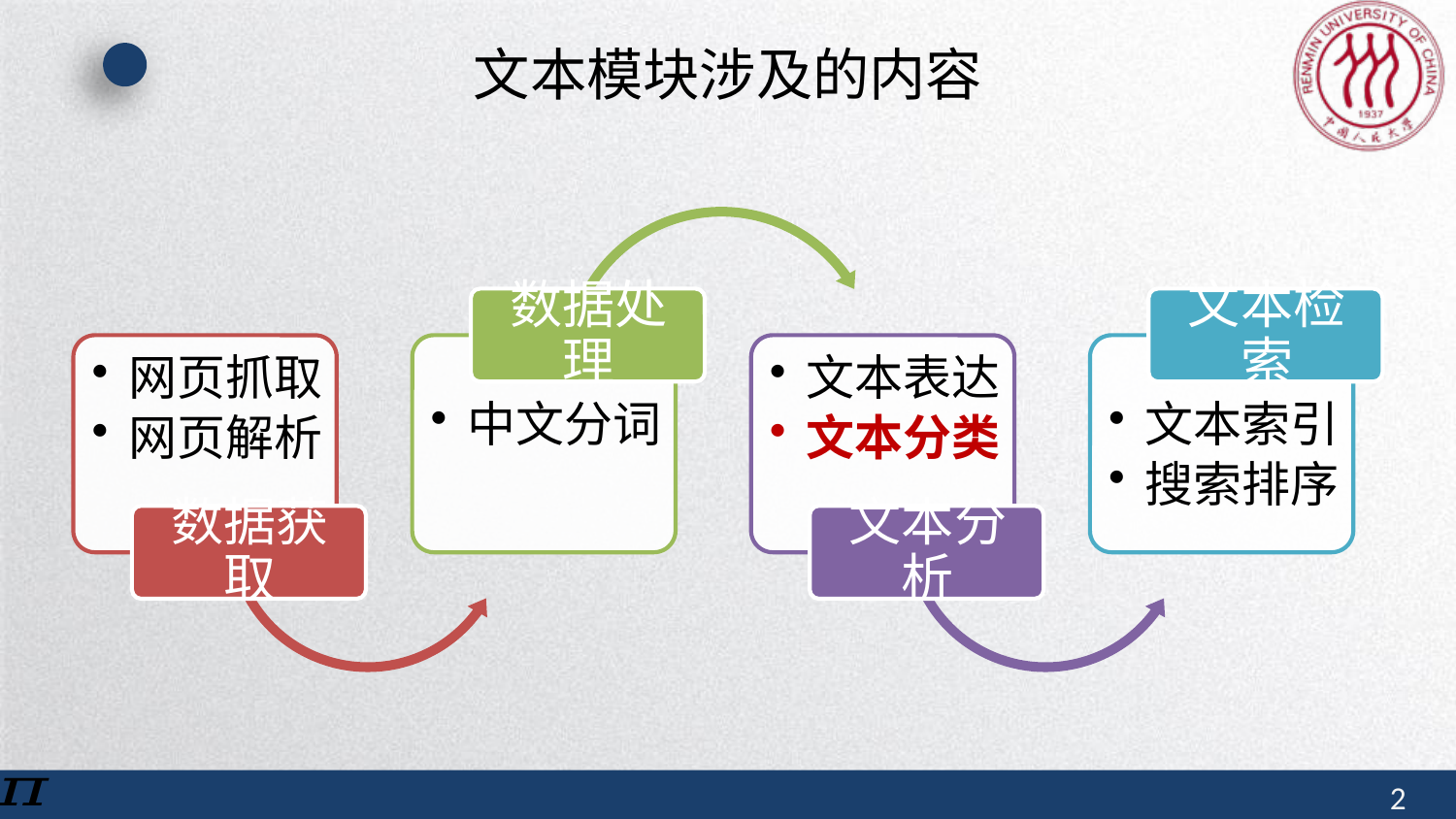

# 文本模块涉及的内容
网页抓取
网页解析
数据获取
中文分词
数据处理
文本表达
文本分类
文本分析
文本索引
搜索排序
文本检索